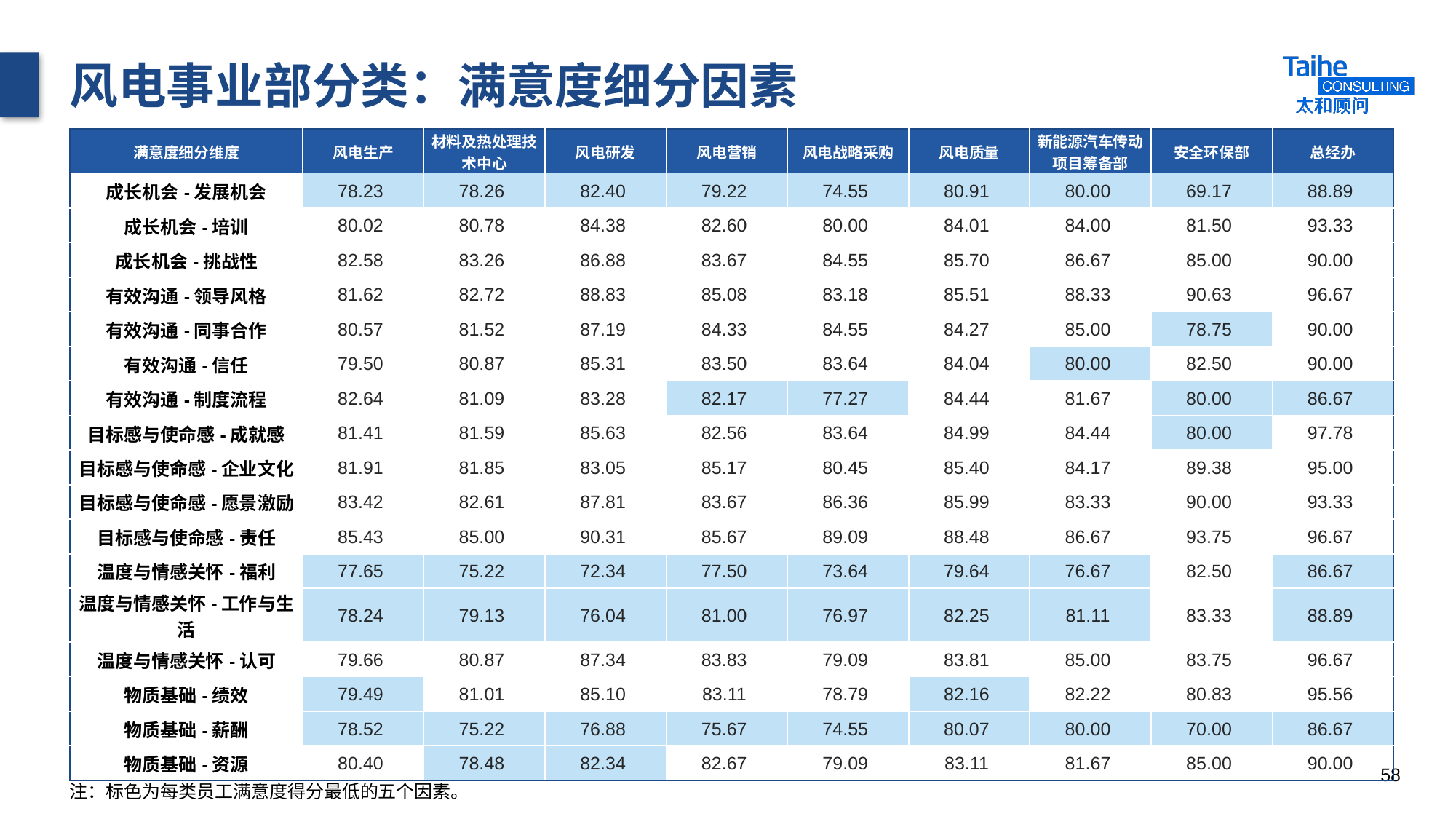

# 风电事业部分类：满意度细分因素
| 满意度细分维度 | 风电生产 | 材料及热处理技术中心 | 风电研发 | 风电营销 | 风电战略采购 | 风电质量 | 新能源汽车传动项目筹备部 | 安全环保部 | 总经办 |
| --- | --- | --- | --- | --- | --- | --- | --- | --- | --- |
| 成长机会-发展机会 | 78.23 | 78.26 | 82.40 | 79.22 | 74.55 | 80.91 | 80.00 | 69.17 | 88.89 |
| 成长机会-培训 | 80.02 | 80.78 | 84.38 | 82.60 | 80.00 | 84.01 | 84.00 | 81.50 | 93.33 |
| 成长机会-挑战性 | 82.58 | 83.26 | 86.88 | 83.67 | 84.55 | 85.70 | 86.67 | 85.00 | 90.00 |
| 有效沟通-领导风格 | 81.62 | 82.72 | 88.83 | 85.08 | 83.18 | 85.51 | 88.33 | 90.63 | 96.67 |
| 有效沟通-同事合作 | 80.57 | 81.52 | 87.19 | 84.33 | 84.55 | 84.27 | 85.00 | 78.75 | 90.00 |
| 有效沟通-信任 | 79.50 | 80.87 | 85.31 | 83.50 | 83.64 | 84.04 | 80.00 | 82.50 | 90.00 |
| 有效沟通-制度流程 | 82.64 | 81.09 | 83.28 | 82.17 | 77.27 | 84.44 | 81.67 | 80.00 | 86.67 |
| 目标感与使命感-成就感 | 81.41 | 81.59 | 85.63 | 82.56 | 83.64 | 84.99 | 84.44 | 80.00 | 97.78 |
| 目标感与使命感-企业文化 | 81.91 | 81.85 | 83.05 | 85.17 | 80.45 | 85.40 | 84.17 | 89.38 | 95.00 |
| 目标感与使命感-愿景激励 | 83.42 | 82.61 | 87.81 | 83.67 | 86.36 | 85.99 | 83.33 | 90.00 | 93.33 |
| 目标感与使命感-责任 | 85.43 | 85.00 | 90.31 | 85.67 | 89.09 | 88.48 | 86.67 | 93.75 | 96.67 |
| 温度与情感关怀-福利 | 77.65 | 75.22 | 72.34 | 77.50 | 73.64 | 79.64 | 76.67 | 82.50 | 86.67 |
| 温度与情感关怀-工作与生活 | 78.24 | 79.13 | 76.04 | 81.00 | 76.97 | 82.25 | 81.11 | 83.33 | 88.89 |
| 温度与情感关怀-认可 | 79.66 | 80.87 | 87.34 | 83.83 | 79.09 | 83.81 | 85.00 | 83.75 | 96.67 |
| 物质基础-绩效 | 79.49 | 81.01 | 85.10 | 83.11 | 78.79 | 82.16 | 82.22 | 80.83 | 95.56 |
| 物质基础-薪酬 | 78.52 | 75.22 | 76.88 | 75.67 | 74.55 | 80.07 | 80.00 | 70.00 | 86.67 |
| 物质基础-资源 | 80.40 | 78.48 | 82.34 | 82.67 | 79.09 | 83.11 | 81.67 | 85.00 | 90.00 |
58
注：标色为每类员工满意度得分最低的五个因素。